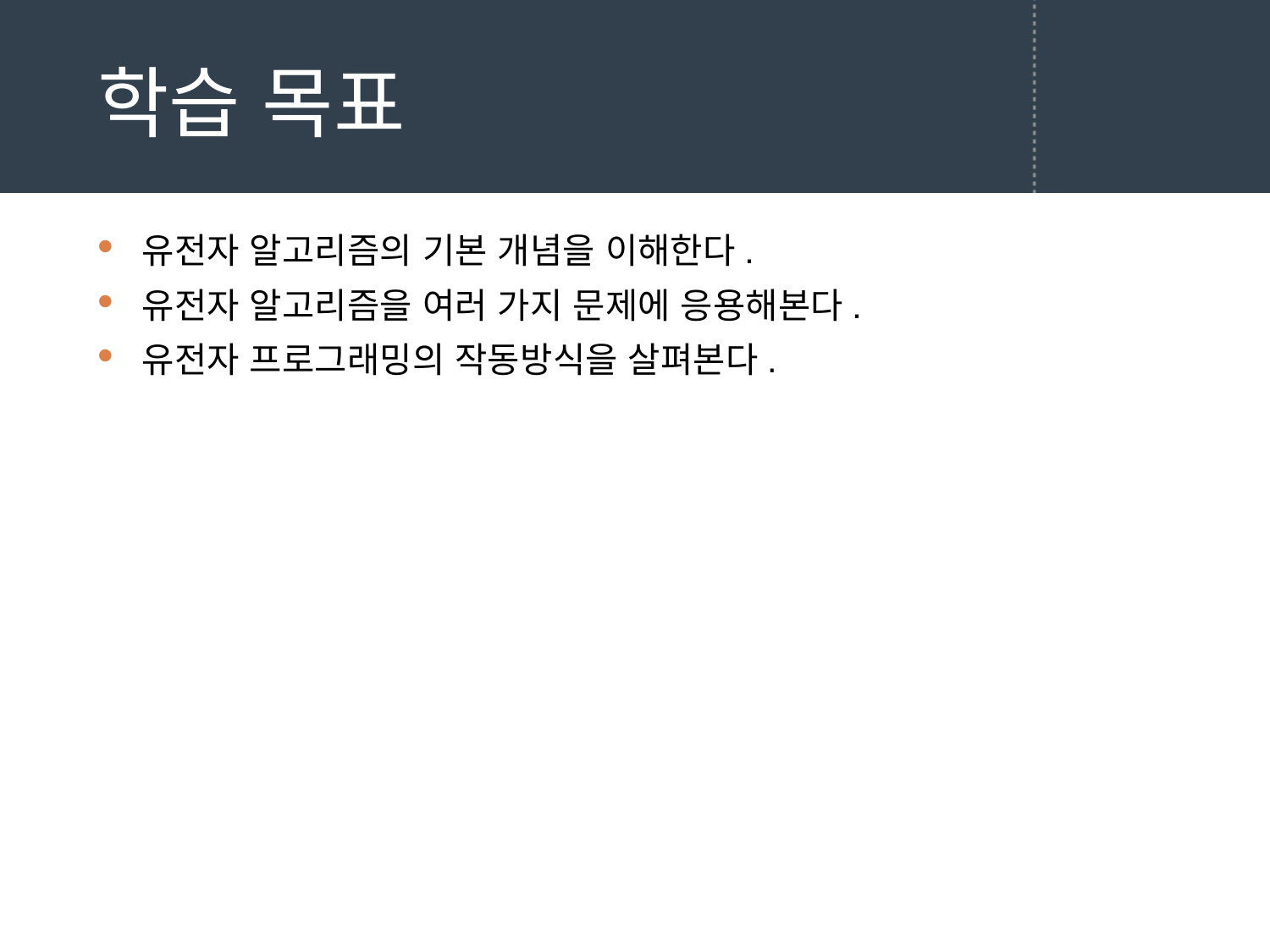

# 학습 목표
유전자 알고리즘의 기본 개념을 이해한다.
유전자 알고리즘을 여러 가지 문제에 응용해본다.
유전자 프로그래밍의 작동방식을 살펴본다.